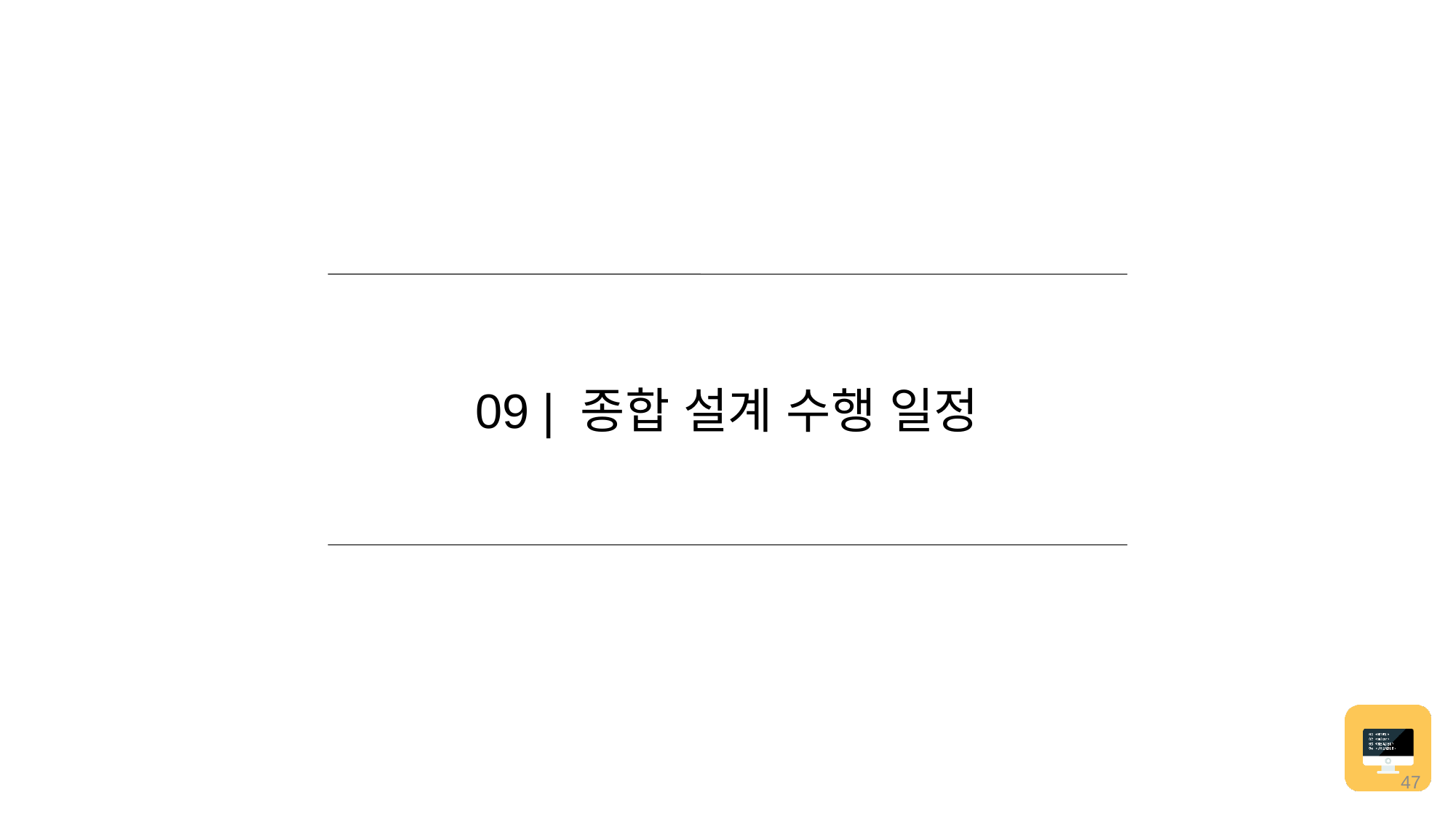

09 | 종합 설계 수행 일정
47